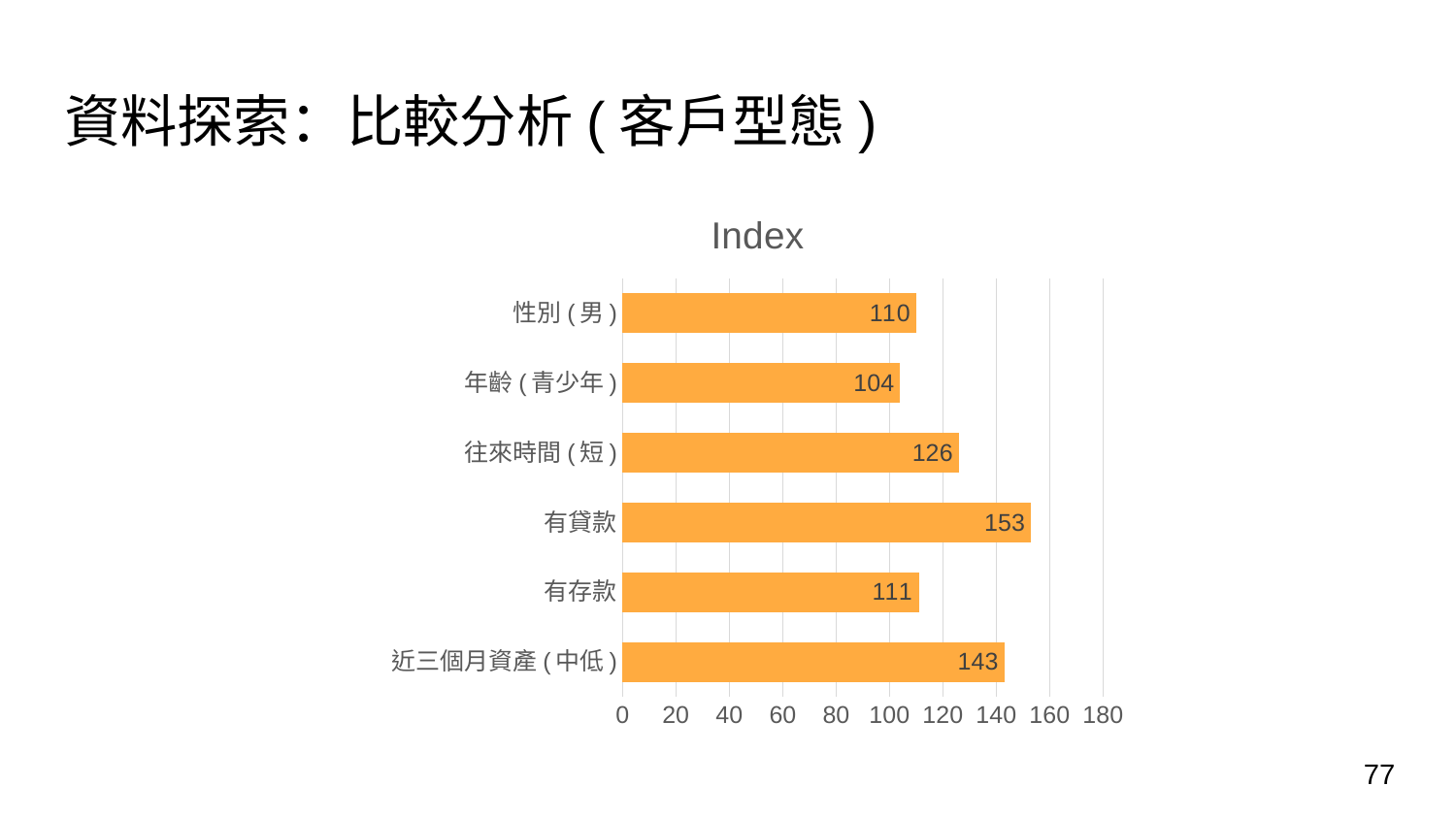

# 資料探索：比較分析(客戶型態)

### Chart:

| Category | Index |
|---|---|
| 近三個月資產(中低) | 143.0 |
| 有存款 | 111.0 |
| 有貸款 | 153.0 |
| 往來時間(短) | 126.0 |
| 年齡(青少年) | 104.0 |
| 性別(男) | 110.0 |
77